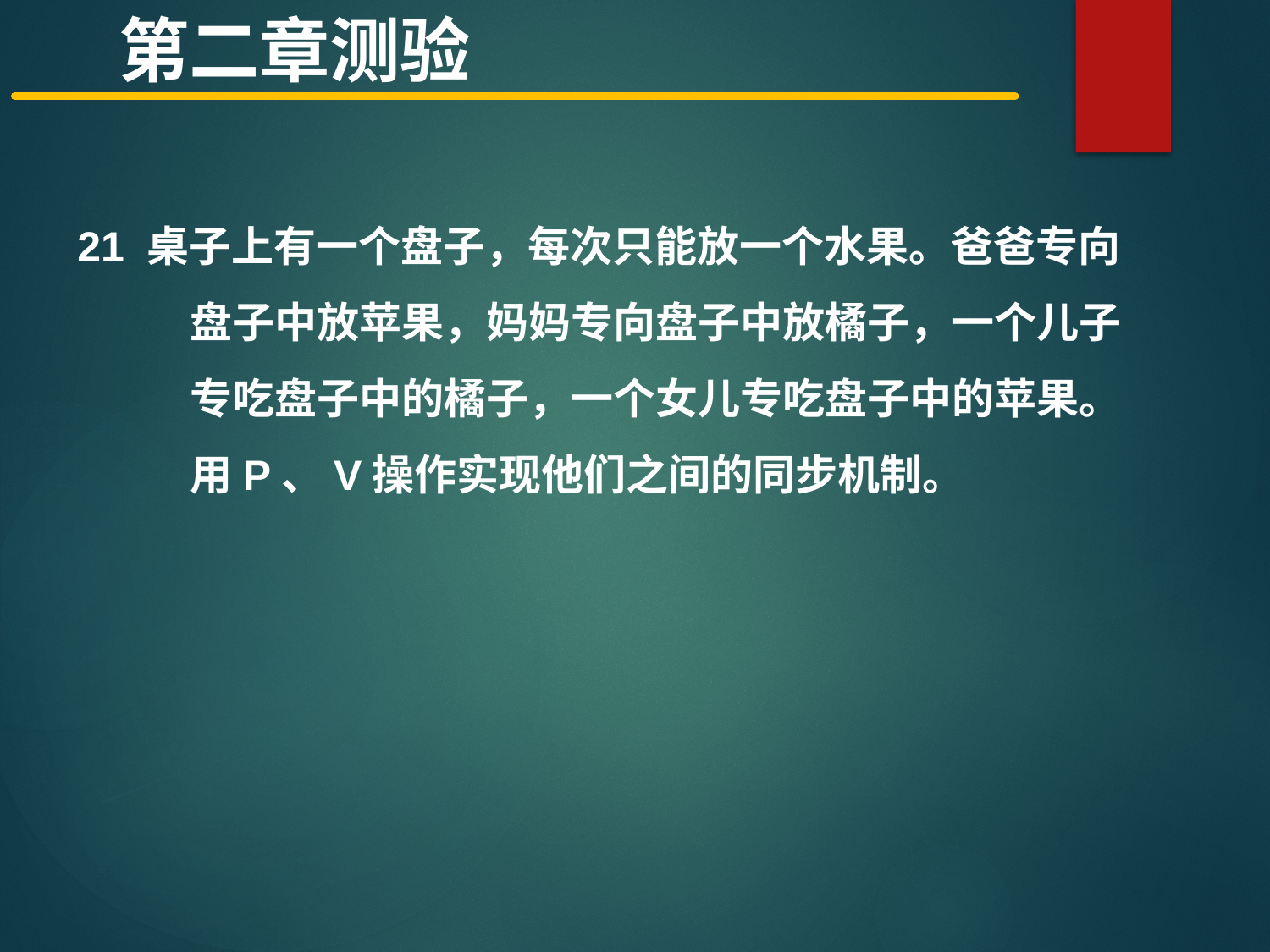

第二章测验
21 桌子上有一个盘子，每次只能放一个水果。爸爸专向盘子中放苹果，妈妈专向盘子中放橘子，一个儿子专吃盘子中的橘子，一个女儿专吃盘子中的苹果。用P、V操作实现他们之间的同步机制。